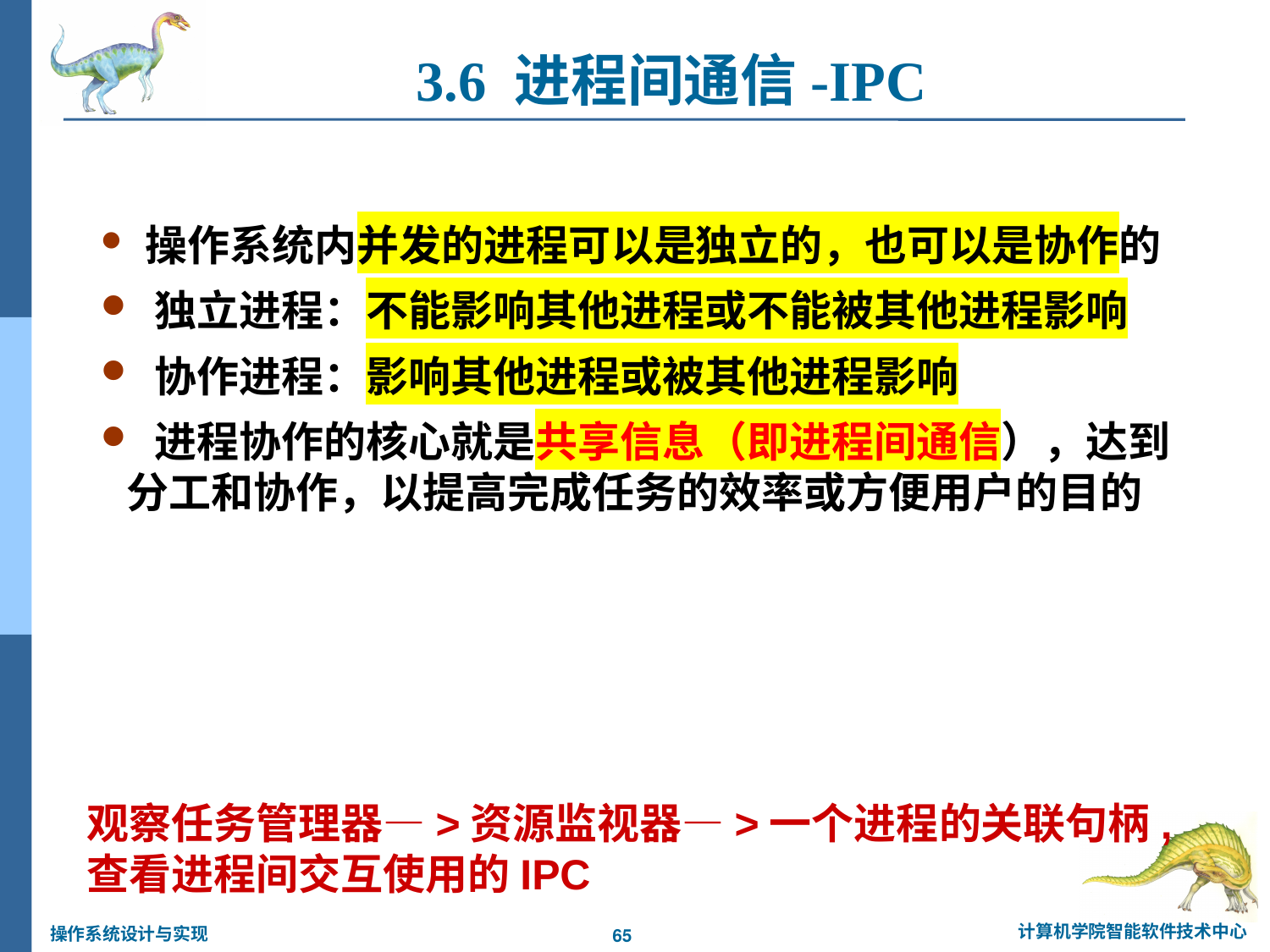

3.6 进程间通信-IPC
 操作系统内并发的进程可以是独立的，也可以是协作的
 独立进程：不能影响其他进程或不能被其他进程影响
 协作进程：影响其他进程或被其他进程影响
 进程协作的核心就是共享信息（即进程间通信），达到分工和协作，以提高完成任务的效率或方便用户的目的

观察任务管理器—>资源监视器—>一个进程的关联句柄,查看进程间交互使用的IPC